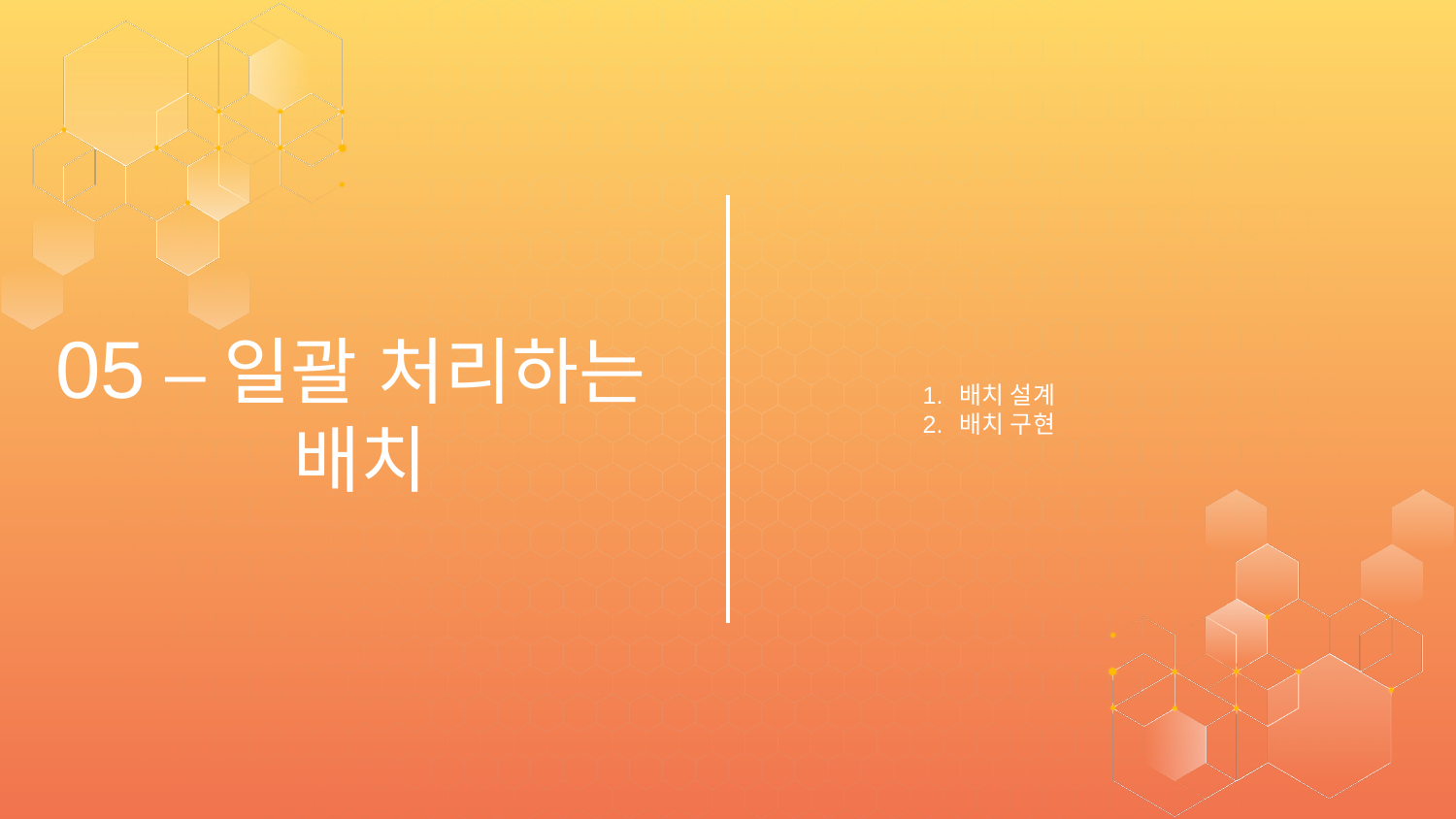

배치 설계
배치 구현
# 05 –일괄 처리하는 배치